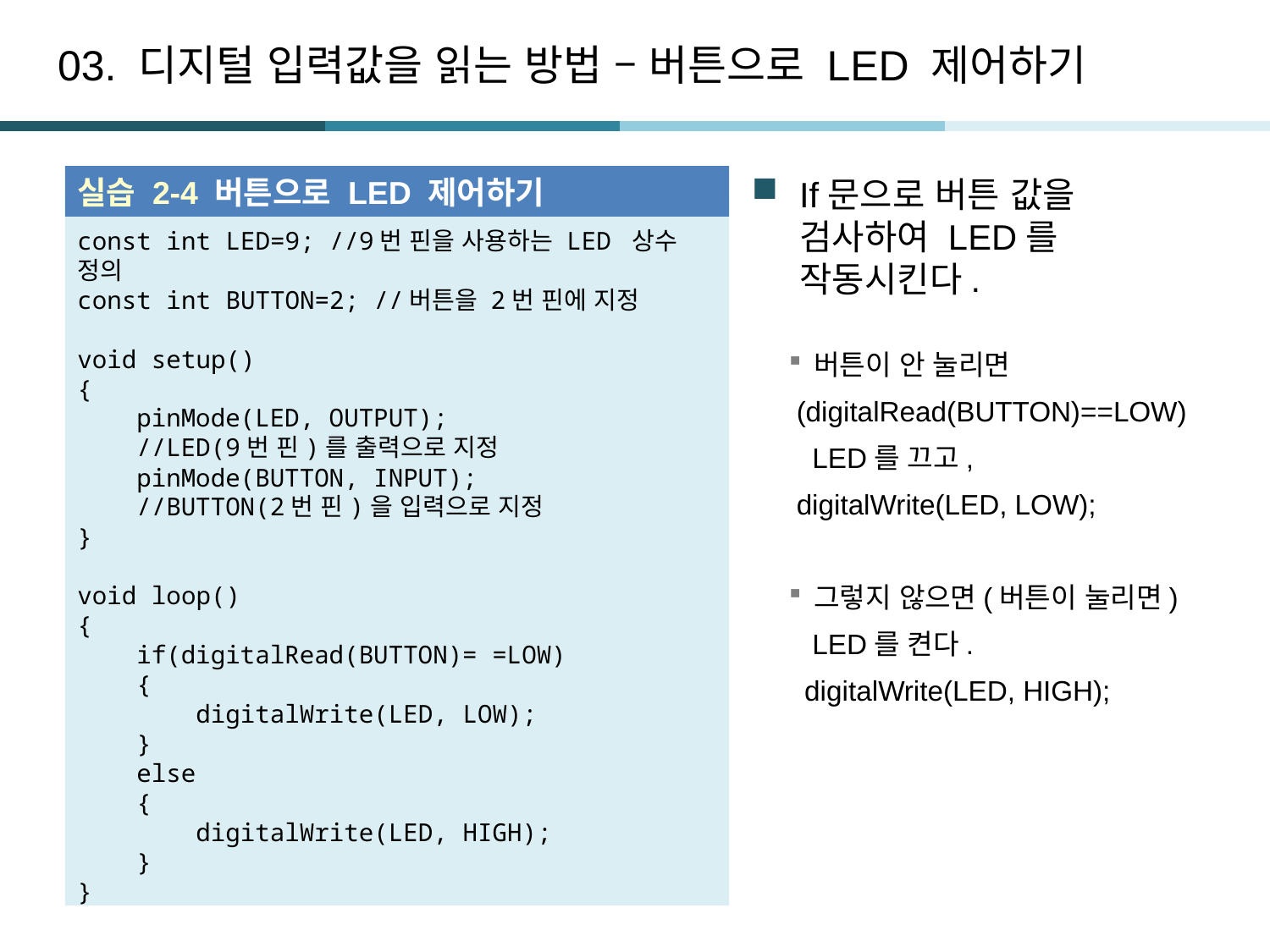

# 03. 디지털 입력값을 읽는 방법 – 버튼으로 LED 제어하기
실습 2-4 버튼으로 LED 제어하기
If문으로 버튼 값을 검사하여 LED를 작동시킨다.

버튼이 안 눌리면
 (digitalRead(BUTTON)==LOW)
   LED를 끄고,
 digitalWrite(LED, LOW);

그렇지 않으면(버튼이 눌리면)
   LED를 켠다.
  digitalWrite(LED, HIGH);

const int LED=9; //9번 핀을 사용하는 LED 상수 정의
const int BUTTON=2; //버튼을 2번 핀에 지정

void setup()
{
    pinMode(LED, OUTPUT);
    //LED(9번 핀)를 출력으로 지정
    pinMode(BUTTON, INPUT);
    //BUTTON(2번 핀)을 입력으로 지정
}

void loop()
{
    if(digitalRead(BUTTON)= =LOW)
    {
        digitalWrite(LED, LOW);
    }
    else
    {
        digitalWrite(LED, HIGH);
    }
}